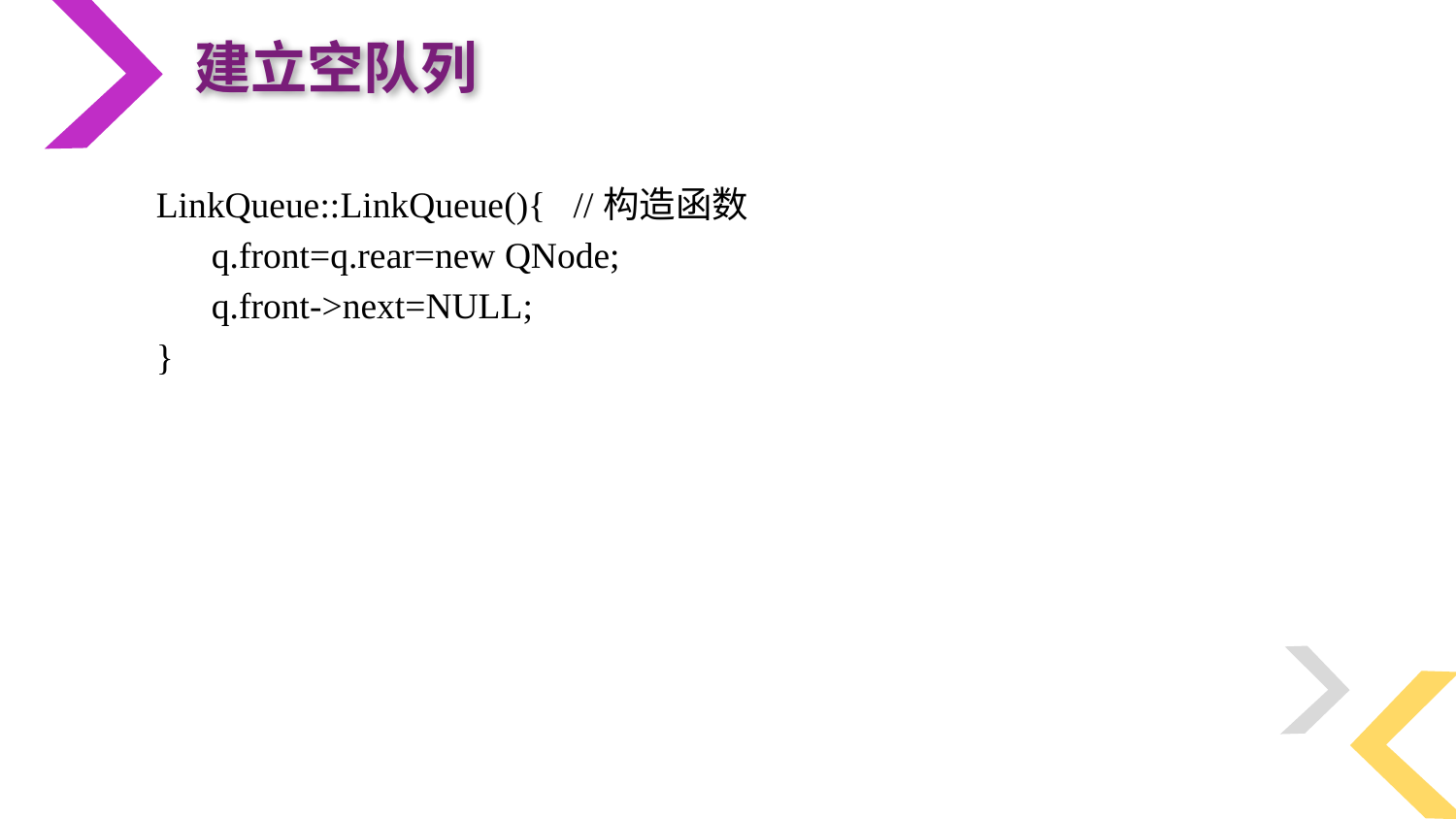

建立空队列
 LinkQueue::LinkQueue(){   //构造函数
       q.front=q.rear=new QNode;
       q.front->next=NULL;
 }